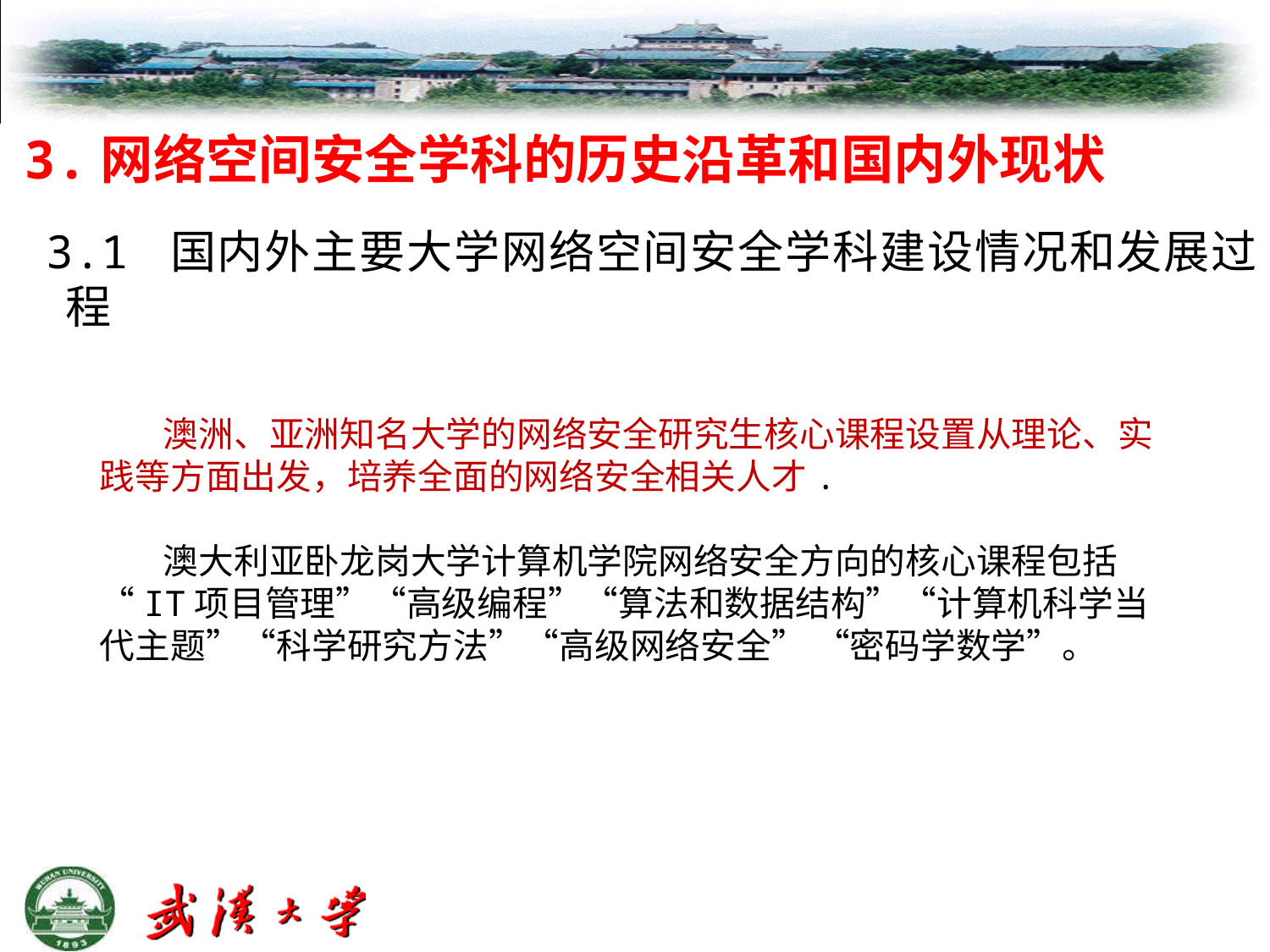

# 3.网络空间安全学科的历史沿革和国内外现状
 3.1 国内外主要大学网络空间安全学科建设情况和发展过程

澳洲、亚洲知名大学的网络安全研究生核心课程设置从理论、实践等方面出发，培养全面的网络安全相关人才.

澳大利亚卧龙岗大学计算机学院网络安全方向的核心课程包括“IT项目管理”“高级编程”“算法和数据结构”“计算机科学当代主题”“科学研究方法”“高级网络安全” “密码学数学”。